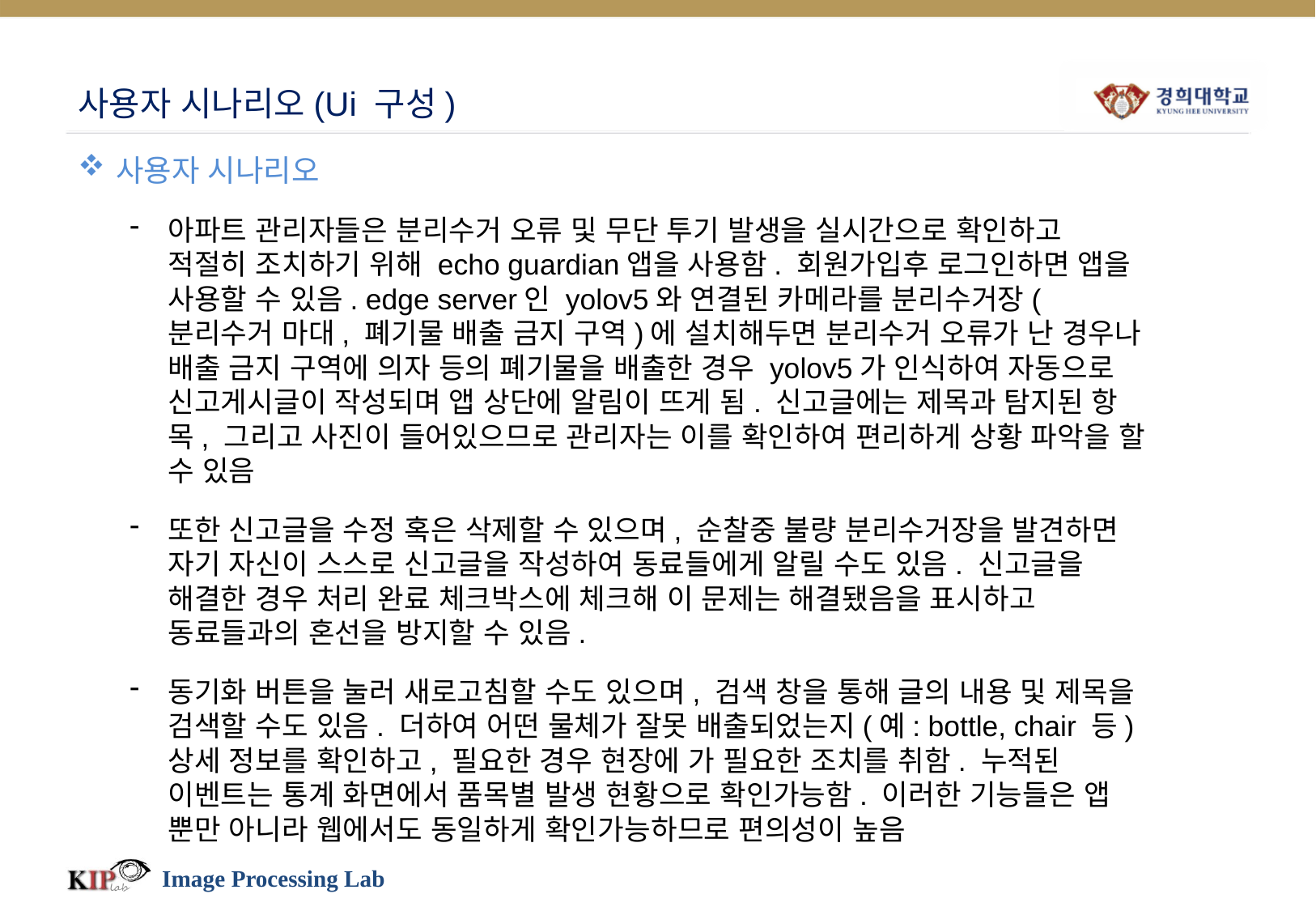

# 사용자 시나리오(Ui 구성)
사용자 시나리오
아파트 관리자들은 분리수거 오류 및 무단 투기 발생을 실시간으로 확인하고 적절히 조치하기 위해 echo guardian앱을 사용함. 회원가입후 로그인하면 앱을 사용할 수 있음. edge server인 yolov5와 연결된 카메라를 분리수거장(분리수거 마대, 폐기물 배출 금지 구역)에 설치해두면 분리수거 오류가 난 경우나 배출 금지 구역에 의자 등의 폐기물을 배출한 경우 yolov5가 인식하여 자동으로 신고게시글이 작성되며 앱 상단에 알림이 뜨게 됨. 신고글에는 제목과 탐지된 항목, 그리고 사진이 들어있으므로 관리자는 이를 확인하여 편리하게 상황 파악을 할 수 있음
또한 신고글을 수정 혹은 삭제할 수 있으며, 순찰중 불량 분리수거장을 발견하면 자기 자신이 스스로 신고글을 작성하여 동료들에게 알릴 수도 있음. 신고글을 해결한 경우 처리 완료 체크박스에 체크해 이 문제는 해결됐음을 표시하고 동료들과의 혼선을 방지할 수 있음.
동기화 버튼을 눌러 새로고침할 수도 있으며, 검색 창을 통해 글의 내용 및 제목을 검색할 수도 있음. 더하여 어떤 물체가 잘못 배출되었는지(예: bottle, chair 등) 상세 정보를 확인하고, 필요한 경우 현장에 가 필요한 조치를 취함. 누적된 이벤트는 통계 화면에서 품목별 발생 현황으로 확인가능함. 이러한 기능들은 앱 뿐만 아니라 웹에서도 동일하게 확인가능하므로 편의성이 높음

Image Processing Lab